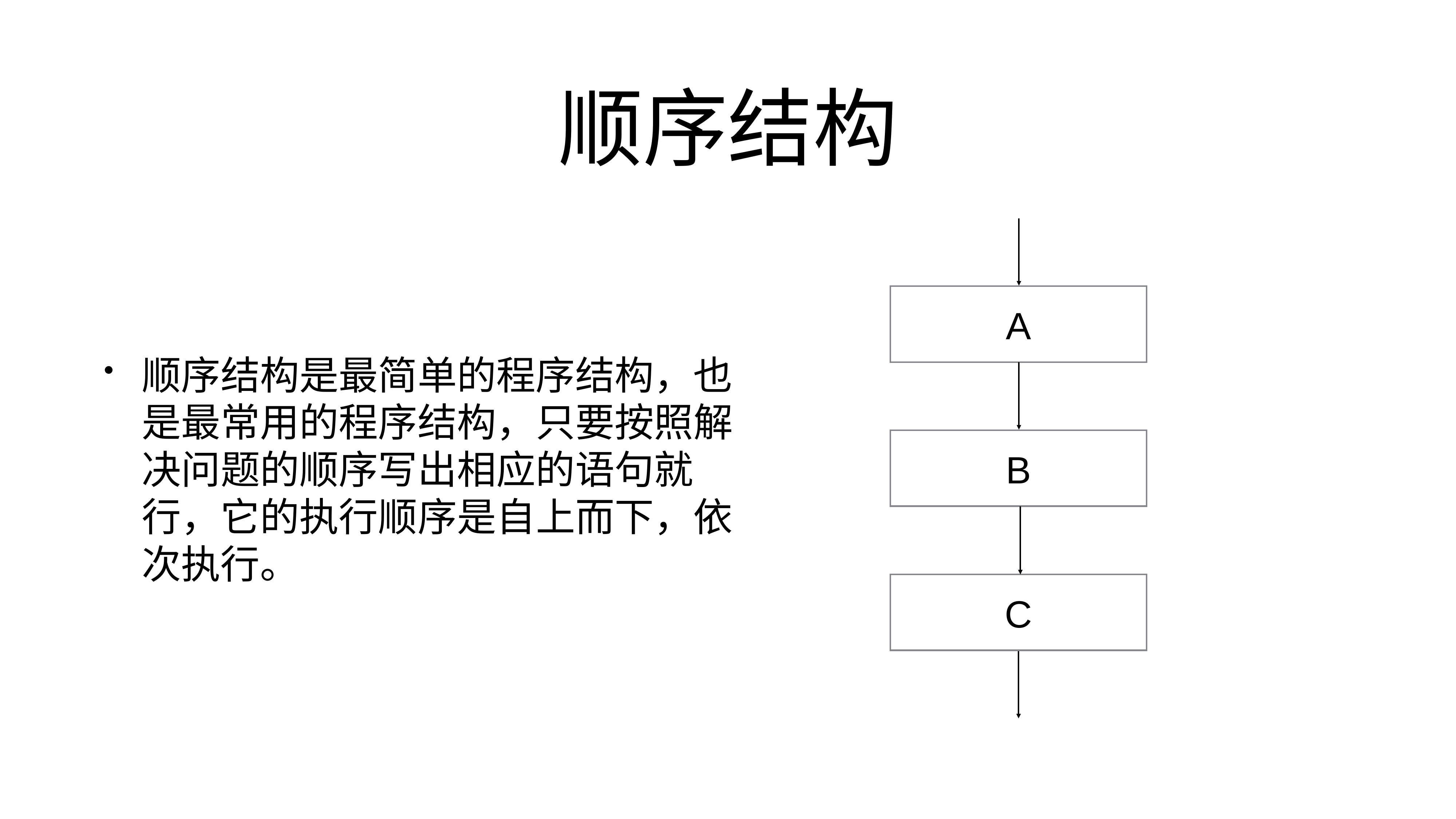

# 顺序结构
顺序结构是最简单的程序结构，也是最常用的程序结构，只要按照解决问题的顺序写出相应的语句就行，它的执行顺序是自上而下，依次执行。

A

B

C